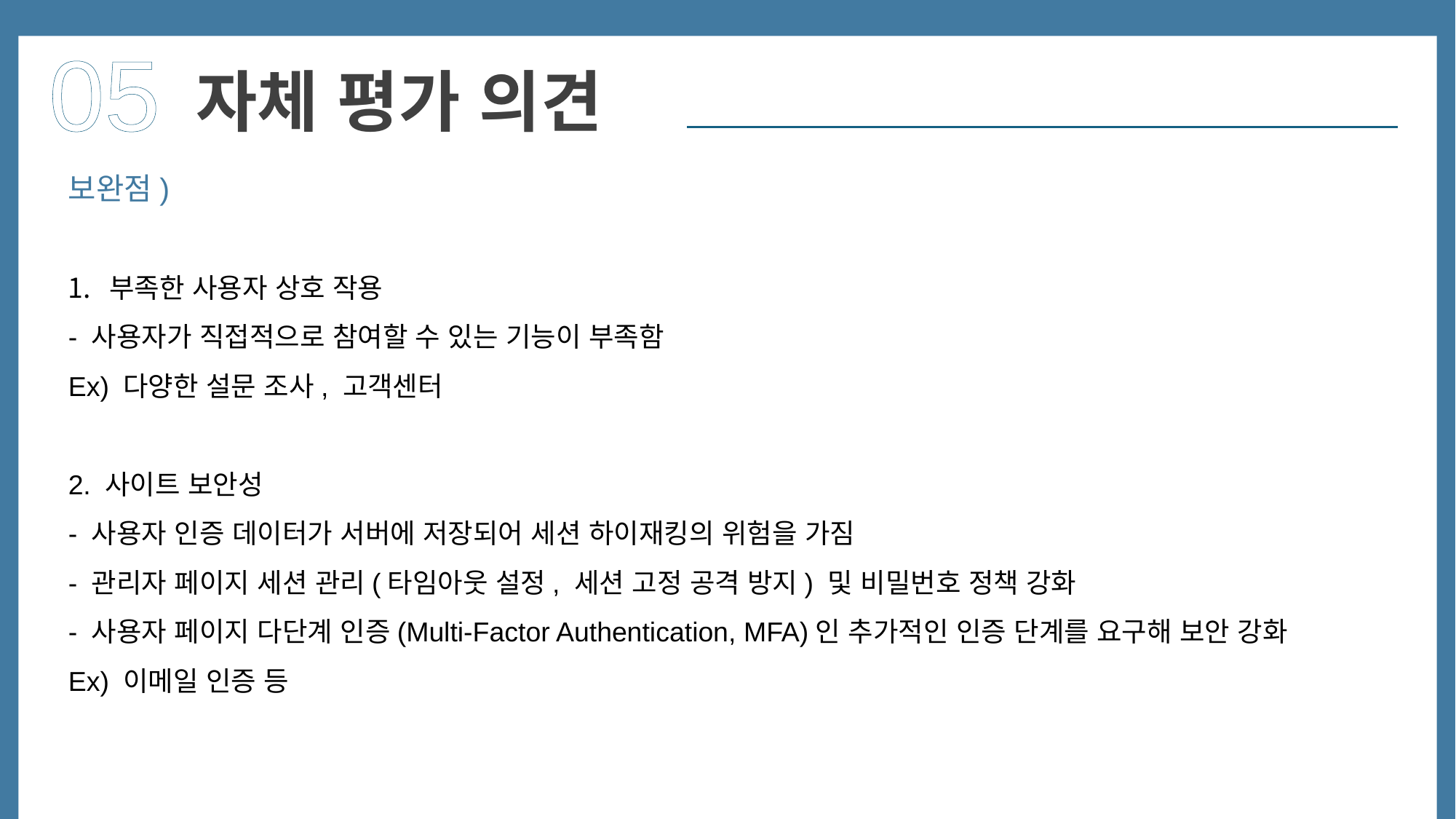

05
- 구현 기능: 관리자 페이지 및 이벤트 페이지의 CRUD 기능 구현. 전체 화면 공통 UI 요소(헤더, 푸터, 에러 등) 디자인 및 구현.
자체 평가 의견
보완점)
부족한 사용자 상호 작용
- 사용자가 직접적으로 참여할 수 있는 기능이 부족함
Ex) 다양한 설문 조사, 고객센터

2. 사이트 보안성
- 사용자 인증 데이터가 서버에 저장되어 세션 하이재킹의 위험을 가짐
- 관리자 페이지 세션 관리(타임아웃 설정, 세션 고정 공격 방지) 및 비밀번호 정책 강화
- 사용자 페이지 다단계 인증(Multi-Factor Authentication, MFA)인 추가적인 인증 단계를 요구해 보안 강화
Ex) 이메일 인증 등